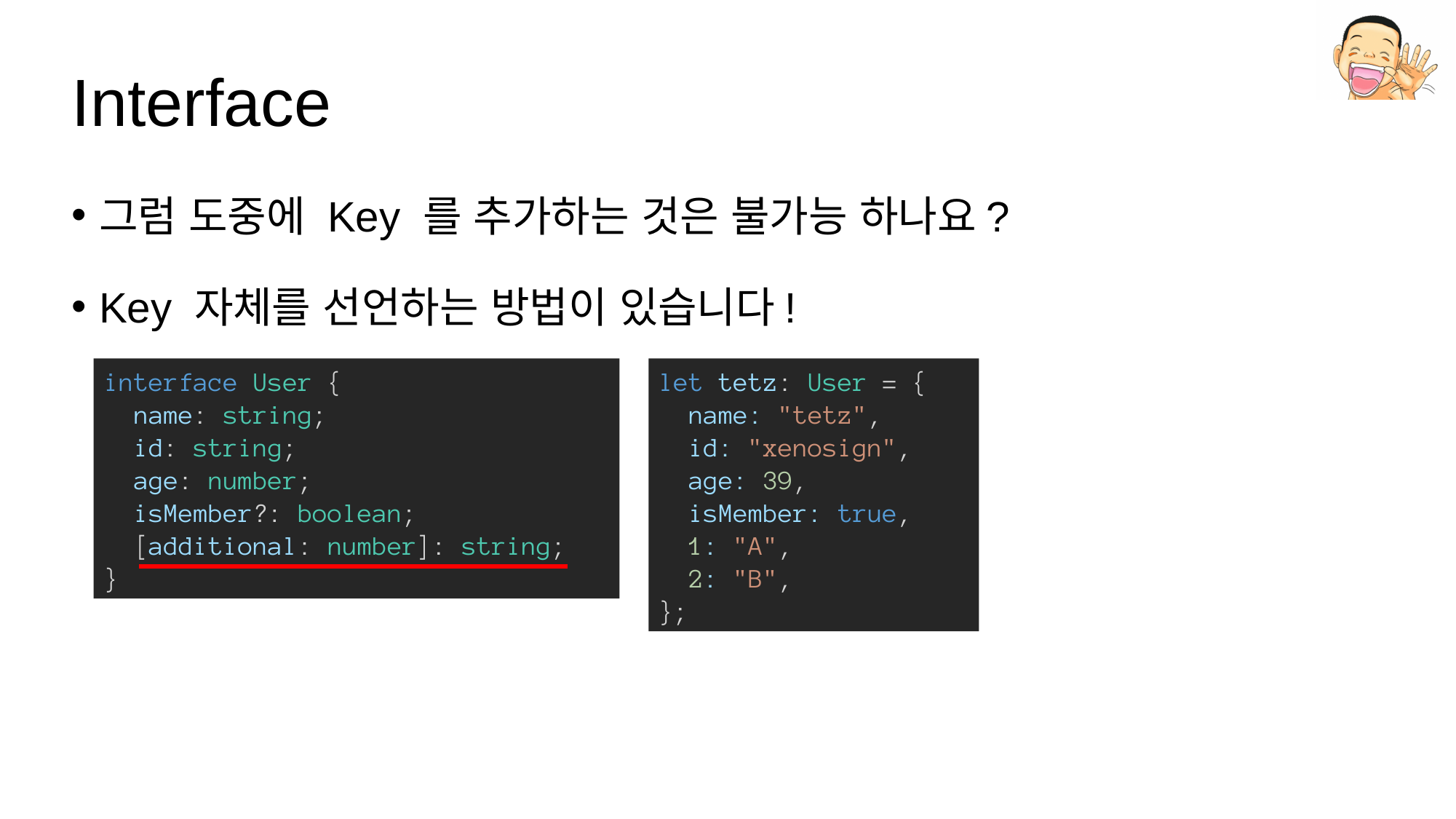

# Interface
그럼 도중에 Key 를 추가하는 것은 불가능 하나요?
Key 자체를 선언하는 방법이 있습니다!
interface User {
  name: string;
  id: string;
  age: number;
  isMember?: boolean;
  [additional: number]: string;
}
let tetz: User = {
  name: "tetz",
  id: "xenosign",
  age: 39,
  isMember: true,
  1: "A",
  2: "B",
};